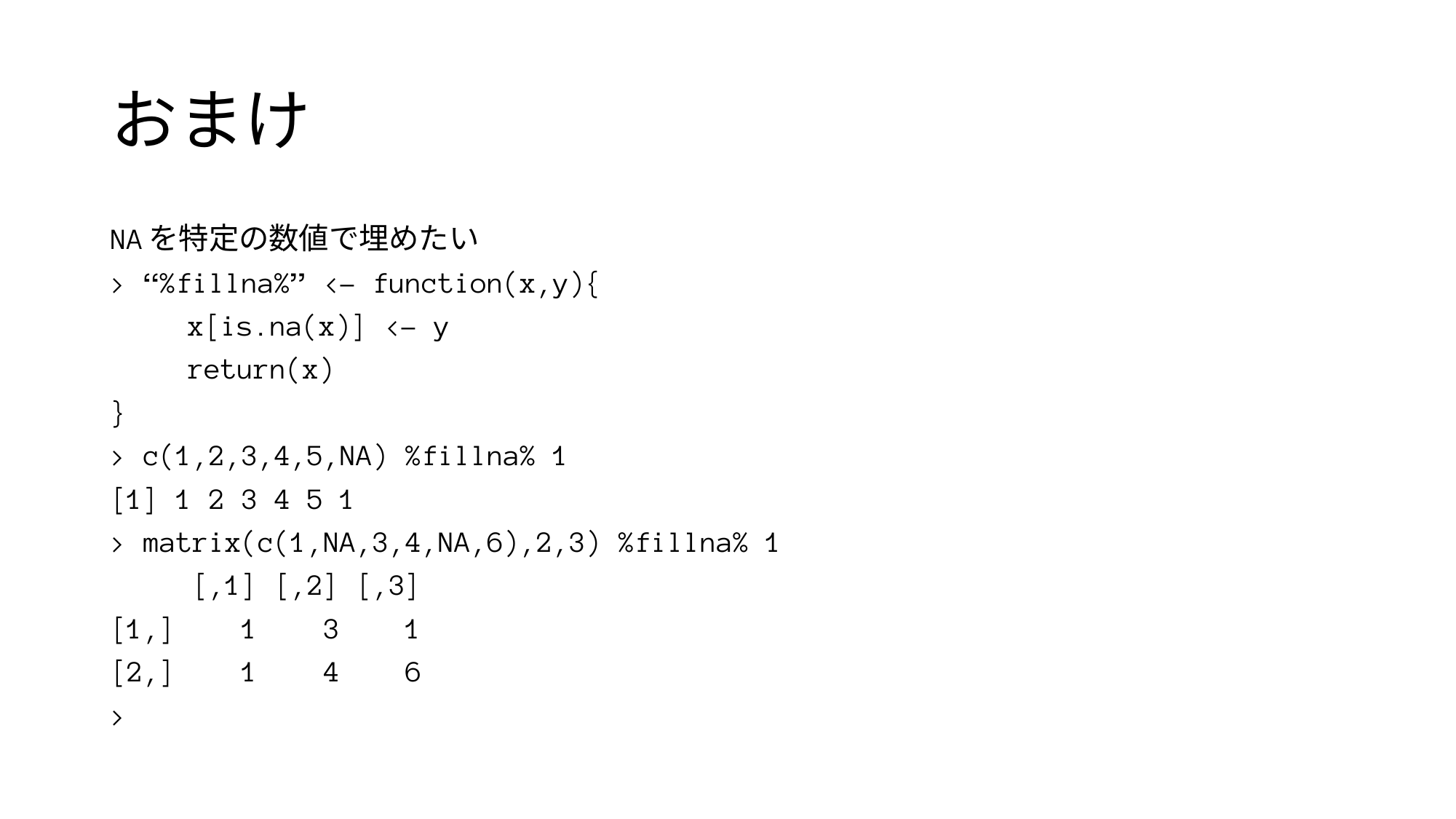

# おまけ
NAを特定の数値で埋めたい
> “%fillna%” <- function(x,y){
	x[is.na(x)] <- y
	return(x)
}
> c(1,2,3,4,5,NA) %fillna% 1
[1] 1 2 3 4 5 1
> matrix(c(1,NA,3,4,NA,6),2,3) %fillna% 1
     [,1] [,2] [,3]
[1,]    1    3    1
[2,]    1    4    6
>